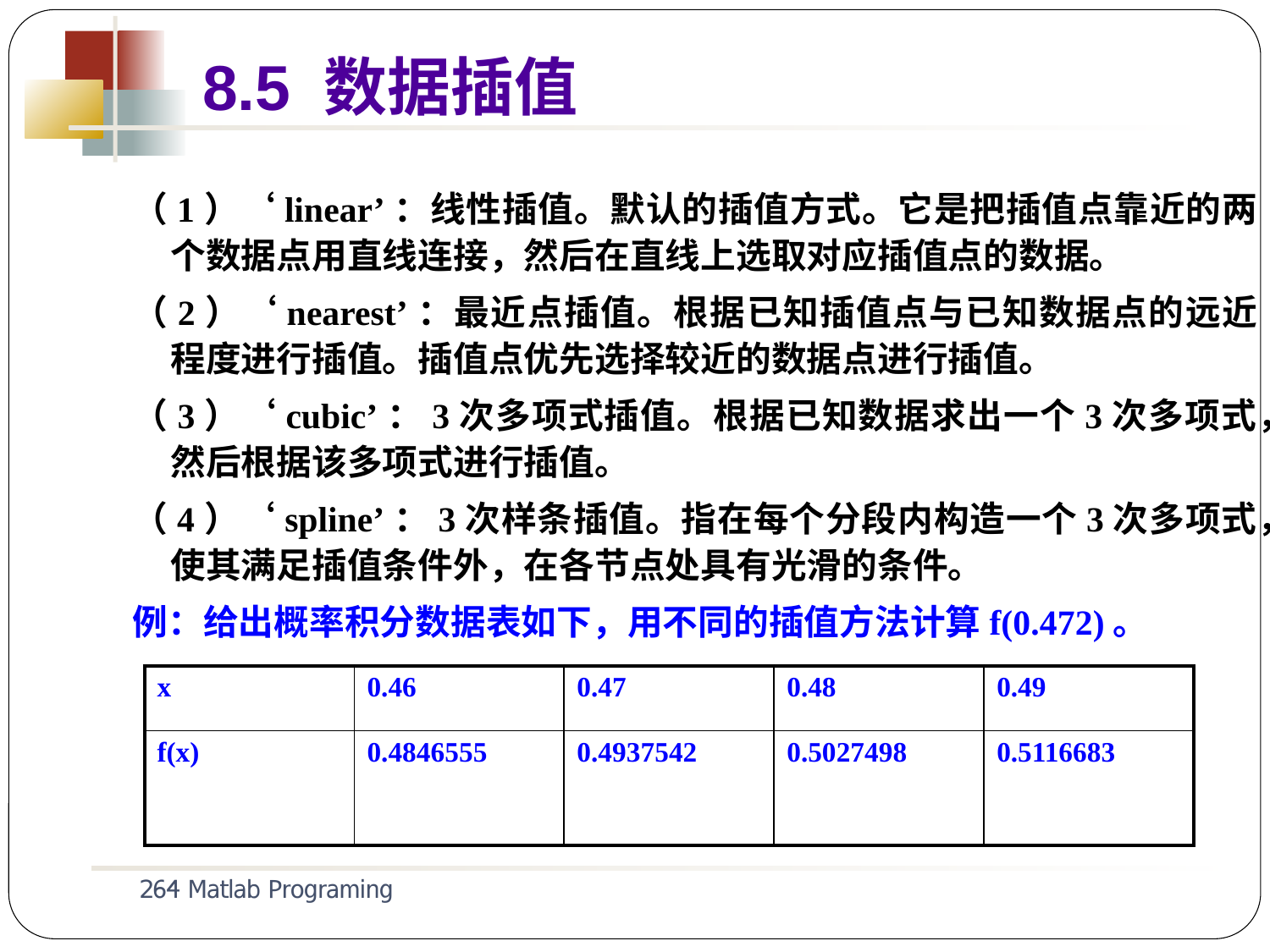

8.5 数据插值
（1）‘linear’：线性插值。默认的插值方式。它是把插值点靠近的两个数据点用直线连接，然后在直线上选取对应插值点的数据。
（2）‘nearest’：最近点插值。根据已知插值点与已知数据点的远近程度进行插值。插值点优先选择较近的数据点进行插值。
（3）‘cubic’：3次多项式插值。根据已知数据求出一个3次多项式，然后根据该多项式进行插值。
（4）‘spline’：3次样条插值。指在每个分段内构造一个3次多项式，使其满足插值条件外，在各节点处具有光滑的条件。
例：给出概率积分数据表如下，用不同的插值方法计算f(0.472)。
| x | 0.46 | 0.47 | 0.48 | 0.49 |
| --- | --- | --- | --- | --- |
| f(x) | 0.4846555 | 0.4937542 | 0.5027498 | 0.5116683 |
264 Matlab Programing